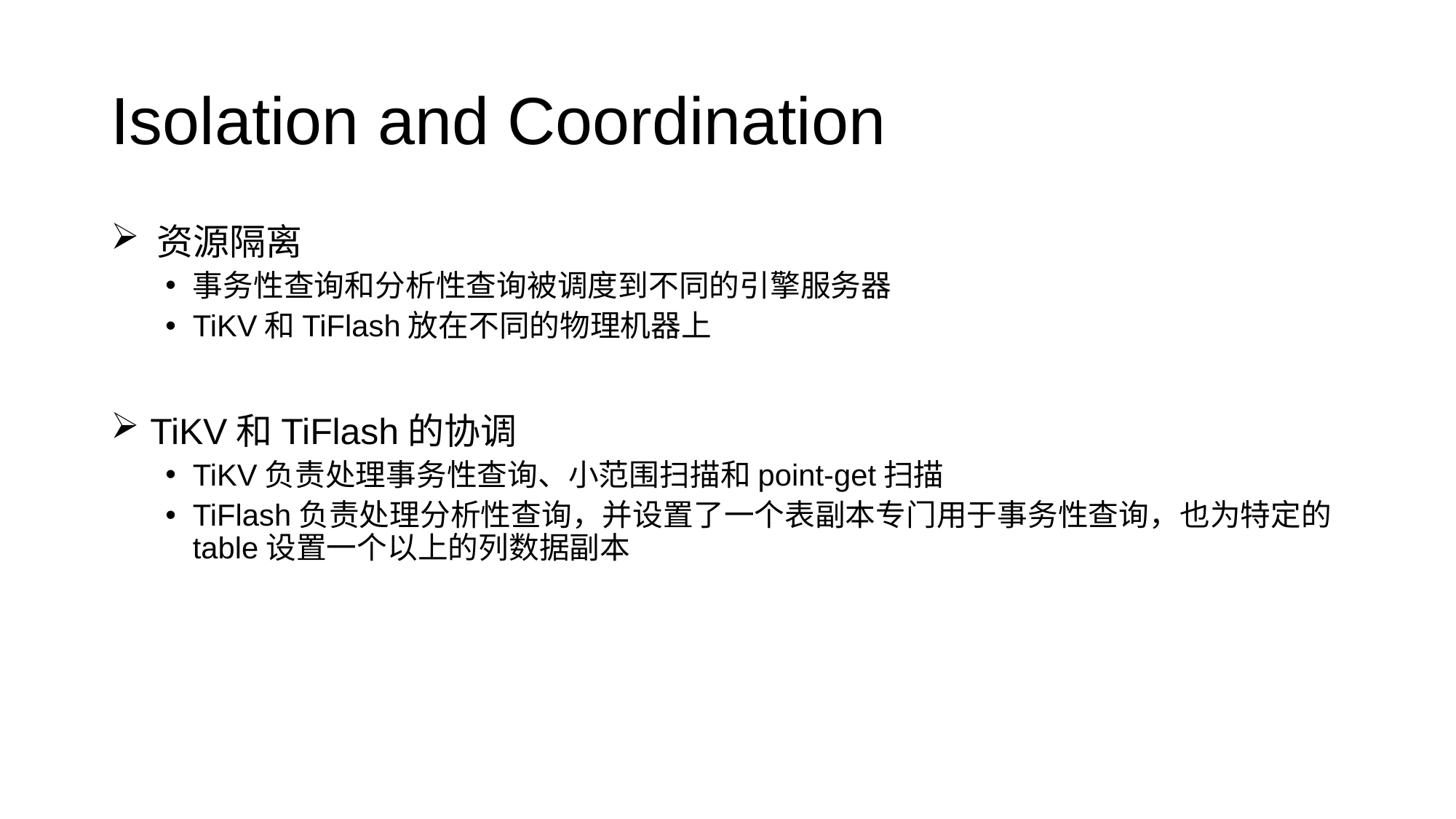

# Isolation and Coordination
 资源隔离
事务性查询和分析性查询被调度到不同的引擎服务器
TiKV和TiFlash放在不同的物理机器上

 TiKV和TiFlash的协调
TiKV负责处理事务性查询、小范围扫描和point-get扫描
TiFlash负责处理分析性查询，并设置了一个表副本专门用于事务性查询，也为特定的table设置一个以上的列数据副本